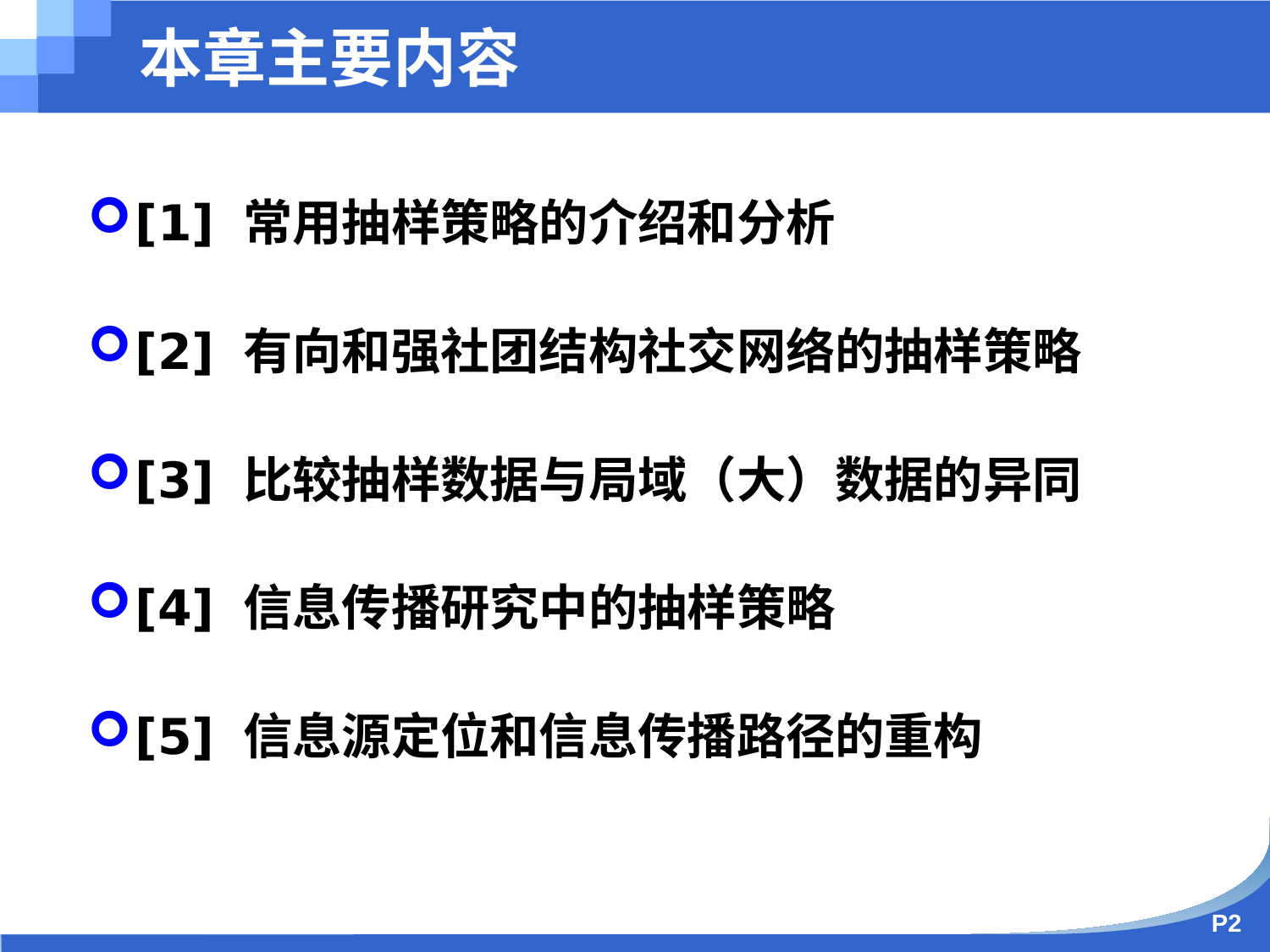

本章主要内容
[1] 常用抽样策略的介绍和分析
[2] 有向和强社团结构社交网络的抽样策略
[3] 比较抽样数据与局域（大）数据的异同
[4] 信息传播研究中的抽样策略
[5] 信息源定位和信息传播路径的重构

P2